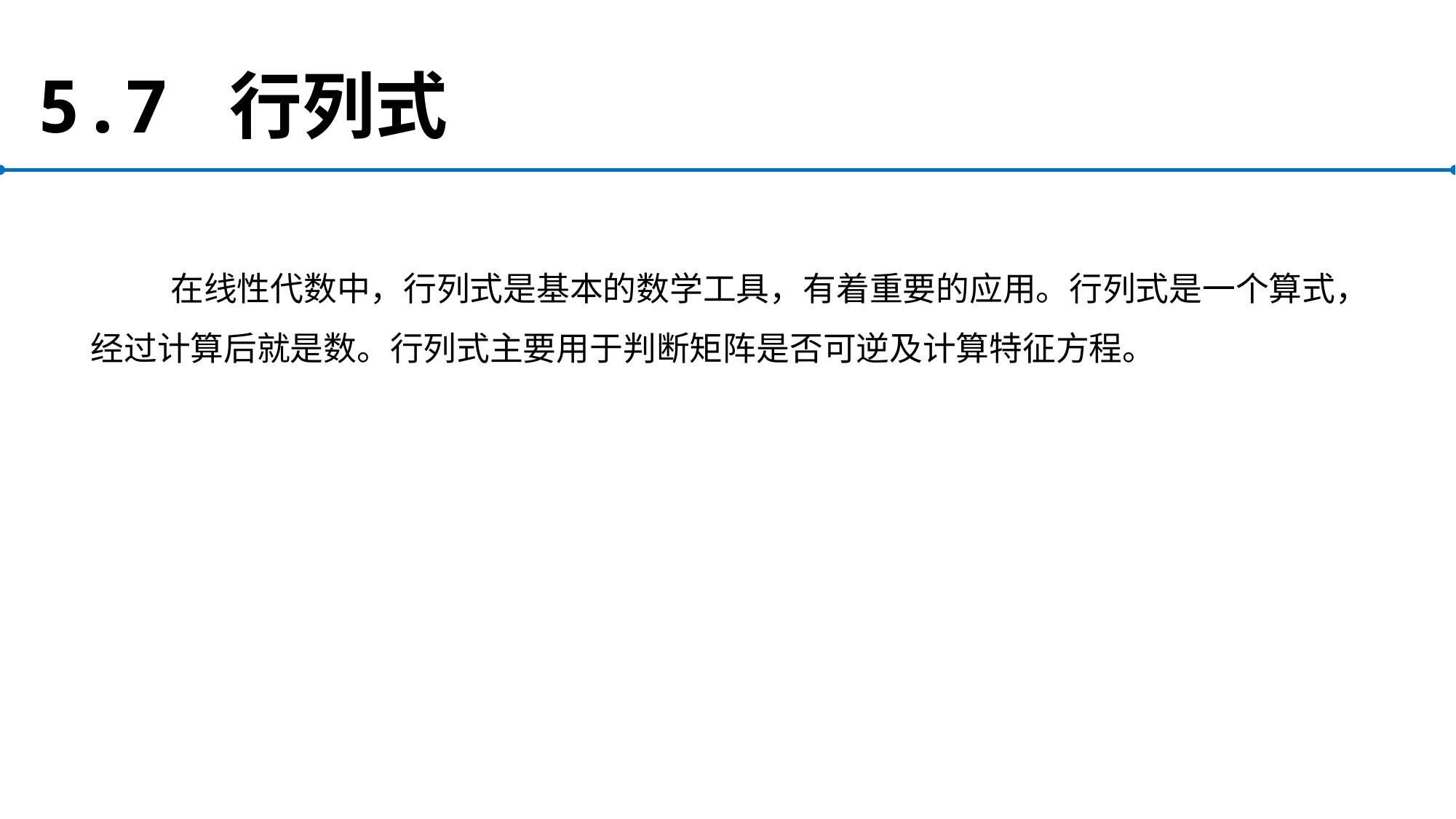

# 5.7 行列式
 在线性代数中，行列式是基本的数学工具，有着重要的应用。行列式是一个算式，经过计算后就是数。行列式主要用于判断矩阵是否可逆及计算特征方程。